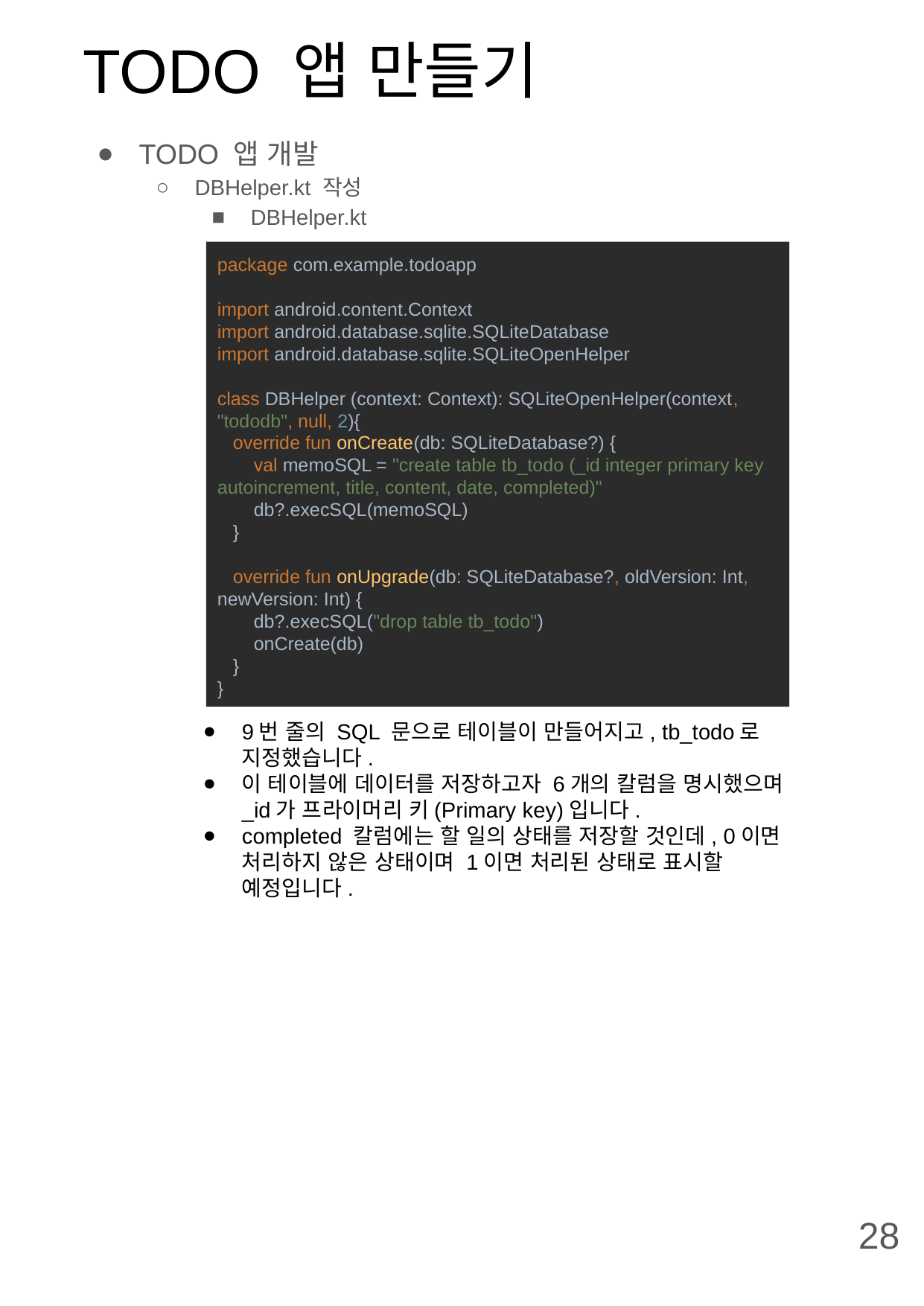

# TODO 앱 만들기
TODO 앱 개발
DBHelper.kt 작성
DBHelper.kt
package com.example.todoapp

import android.content.Context
import android.database.sqlite.SQLiteDatabase
import android.database.sqlite.SQLiteOpenHelper

class DBHelper (context: Context): SQLiteOpenHelper(context, "tododb", null, 2){
   override fun onCreate(db: SQLiteDatabase?) {
       val memoSQL = "create table tb_todo (_id integer primary key autoincrement, title, content, date, completed)"
       db?.execSQL(memoSQL)
   }

   override fun onUpgrade(db: SQLiteDatabase?, oldVersion: Int, newVersion: Int) {
       db?.execSQL("drop table tb_todo")
       onCreate(db)
   }
}

9번 줄의 SQL 문으로 테이블이 만들어지고, tb_todo로 지정했습니다.
이 테이블에 데이터를 저장하고자 6개의 칼럼을 명시했으며 _id가 프라이머리 키(Primary key)입니다.
completed 칼럼에는 할 일의 상태를 저장할 것인데, 0이면 처리하지 않은 상태이며 1이면 처리된 상태로 표시할 예정입니다.
28